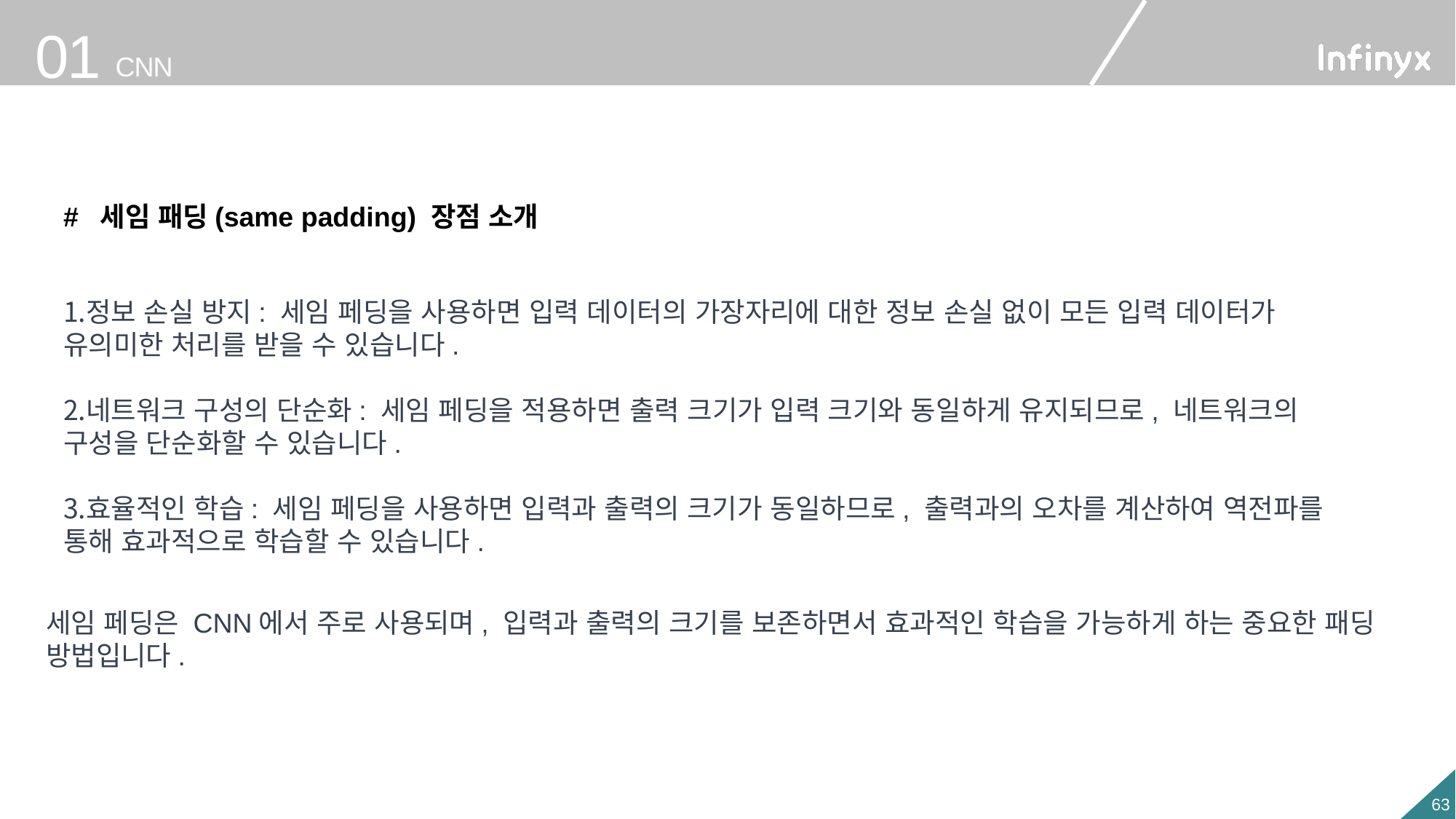

#  세임 패딩(same padding) 장점 소개
정보 손실 방지: 세임 페딩을 사용하면 입력 데이터의 가장자리에 대한 정보 손실 없이 모든 입력 데이터가 유의미한 처리를 받을 수 있습니다.

네트워크 구성의 단순화: 세임 페딩을 적용하면 출력 크기가 입력 크기와 동일하게 유지되므로, 네트워크의 구성을 단순화할 수 있습니다.

효율적인 학습: 세임 페딩을 사용하면 입력과 출력의 크기가 동일하므로, 출력과의 오차를 계산하여 역전파를 통해 효과적으로 학습할 수 있습니다.
세임 페딩은 CNN에서 주로 사용되며, 입력과 출력의 크기를 보존하면서 효과적인 학습을 가능하게 하는 중요한 패딩 방법입니다.